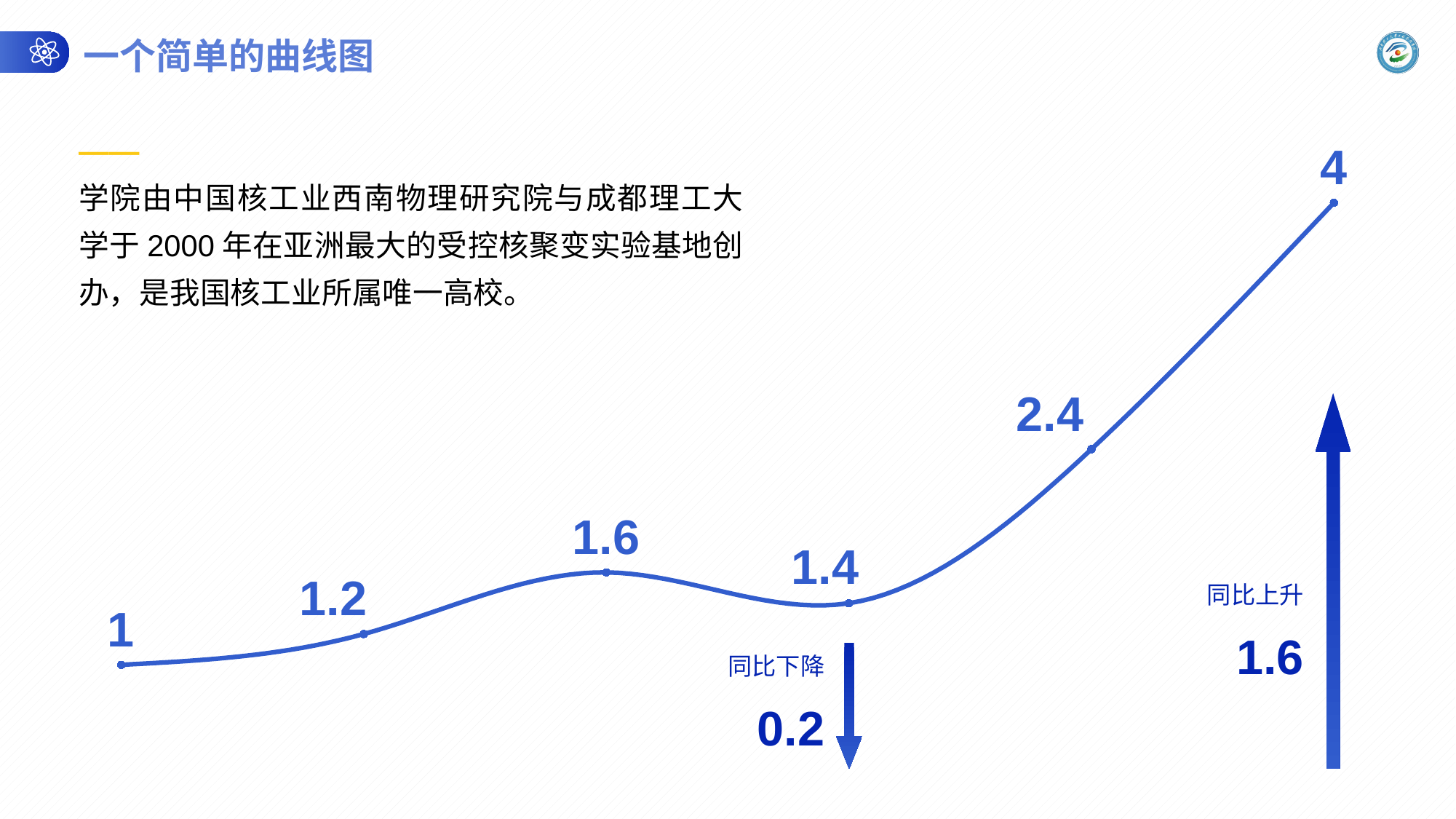

一个简单的曲线图
——
学院由中国核工业西南物理研究院与成都理工大学于2000年在亚洲最大的受控核聚变实验基地创办，是我国核工业所属唯一高校。

### Chart

| Category | 系列 1 |
|---|---|
| 2010 | 1.0 |
| 2012 | 1.2 |
| 2014 | 1.6 |
| 2016 | 1.4 |
| 2018 | 2.4 |
| 2020 | 4.0 |
同比上升
 1.6
同比下降
0.2